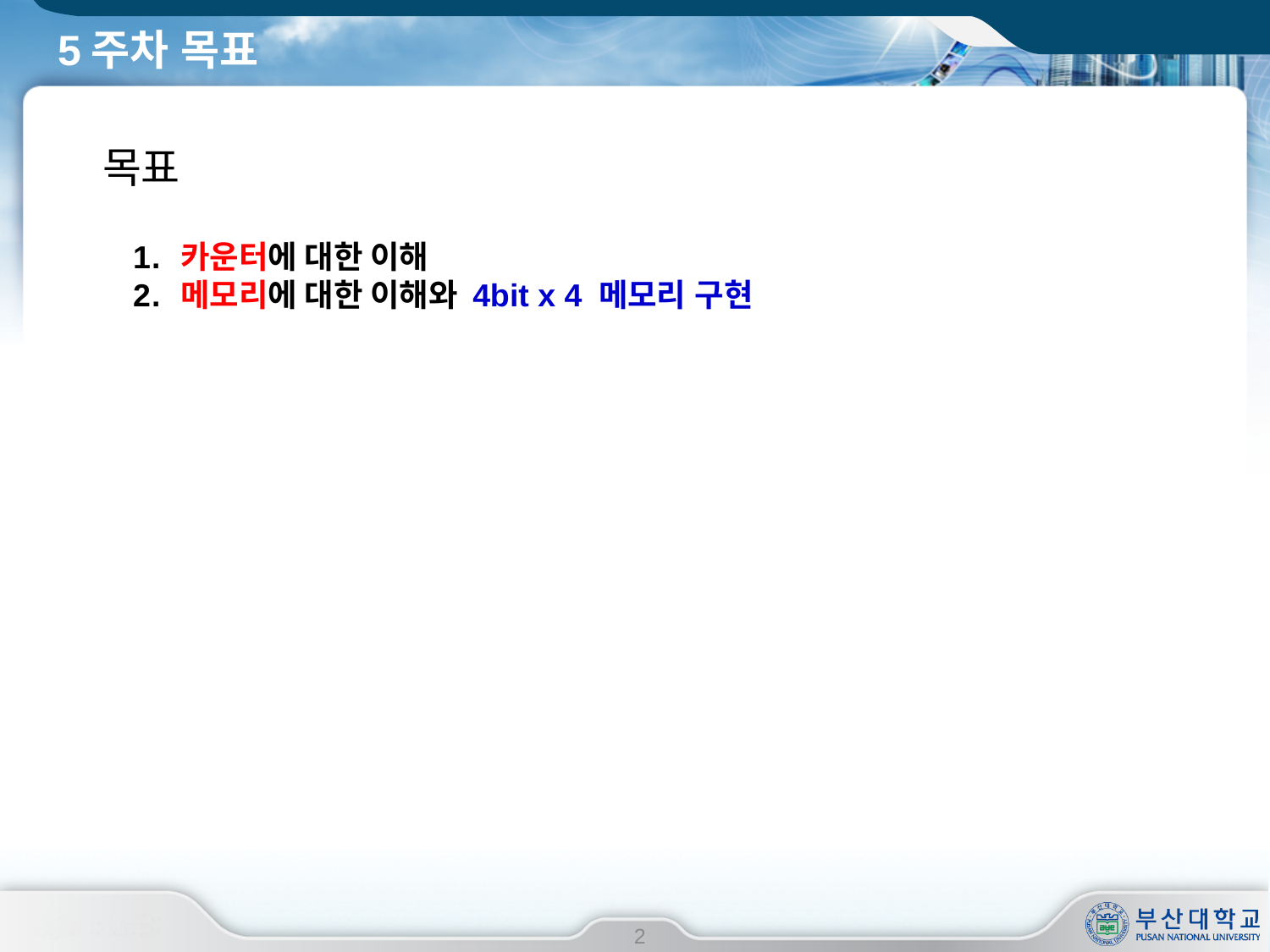

# 5주차 목표
목표
카운터에 대한 이해
메모리에 대한 이해와 4bit x 4 메모리 구현
2